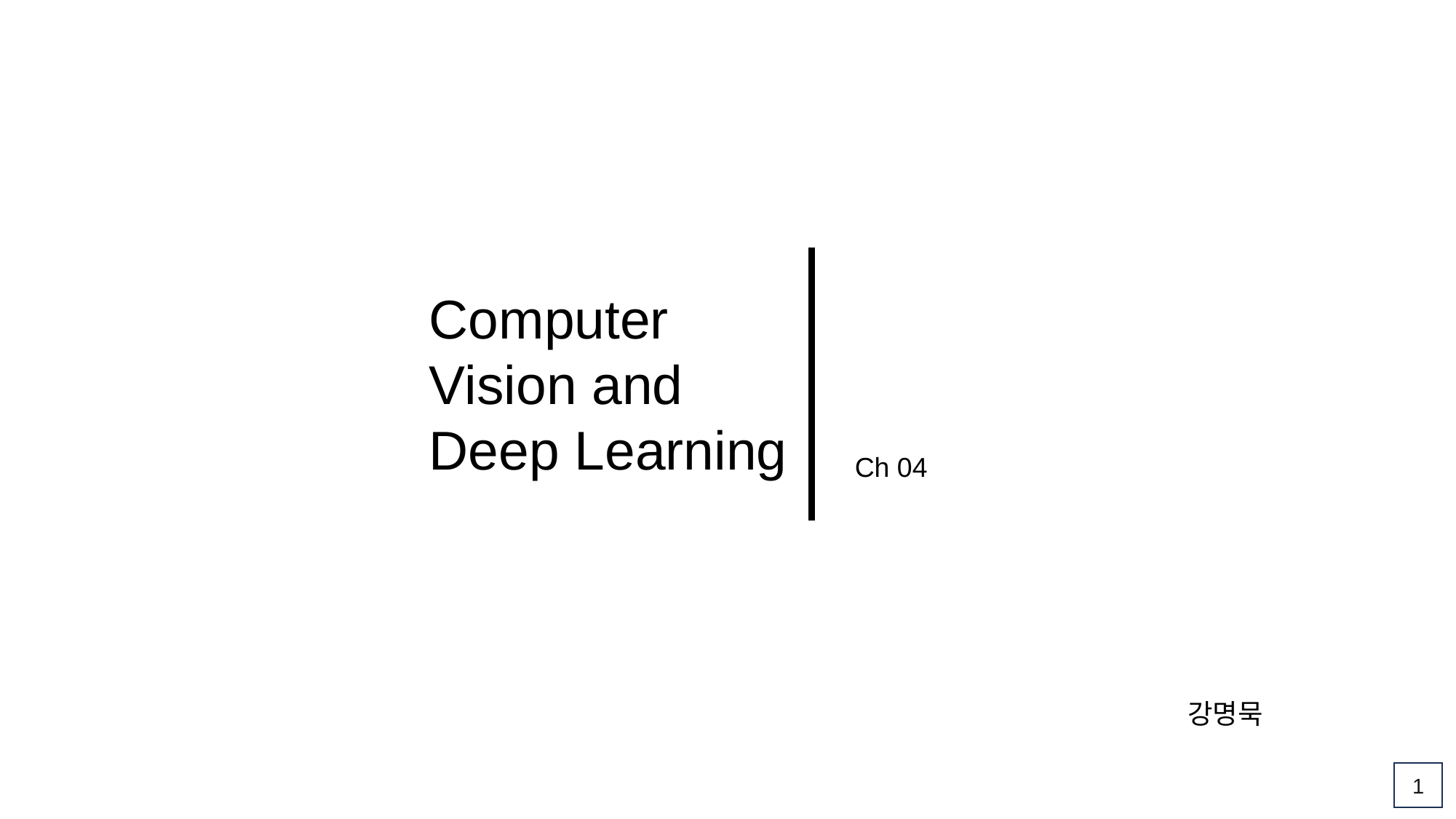

Computer Vision and Deep Learning

Ch 04
강명묵
1